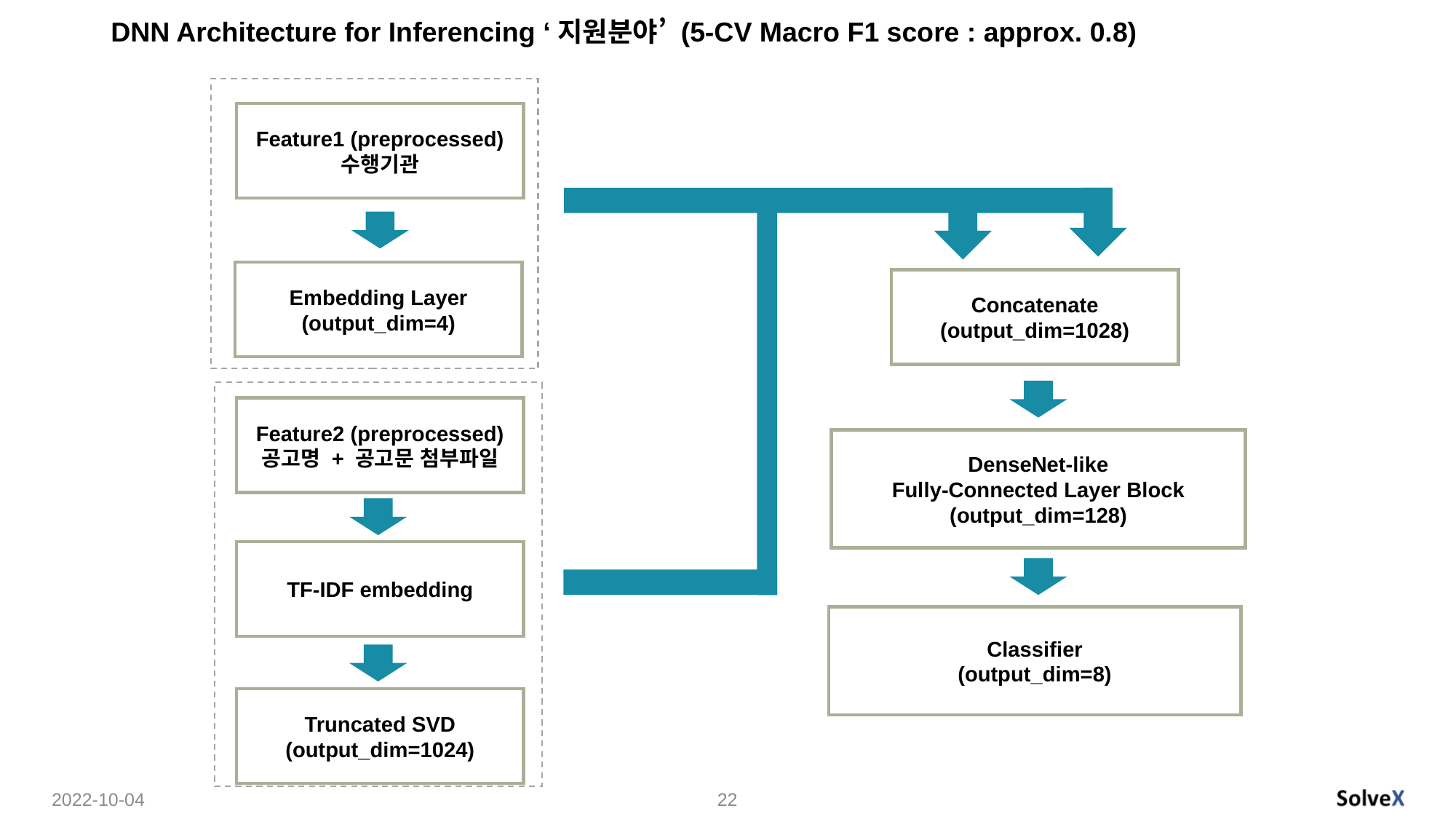

# DNN Architecture for Inferencing ‘지원분야’ (5-CV Macro F1 score : approx. 0.8)

Feature1 (preprocessed)
수행기관

Embedding Layer
(output_dim=4)

Concatenate
(output_dim=1028)

Feature2 (preprocessed)
공고명 + 공고문 첨부파일

TF-IDF embedding
Truncated SVD
(output_dim=1024)
DenseNet-like
Fully-Connected Layer Block
(output_dim=128)

Classifier
(output_dim=8)

2022-10-04
22